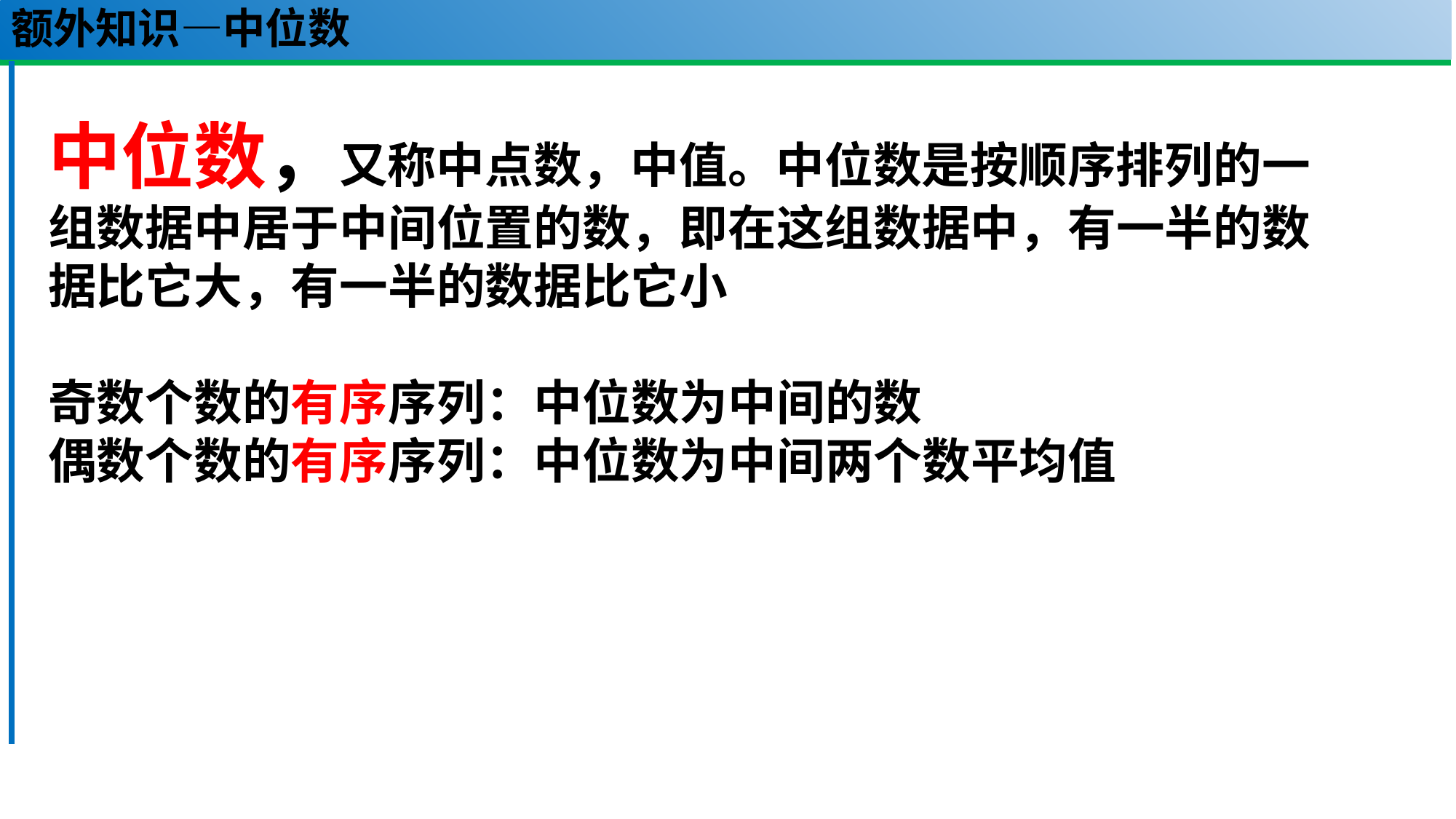

# 额外知识—中位数
中位数，又称中点数，中值。中位数是按顺序排列的一组数据中居于中间位置的数，即在这组数据中，有一半的数据比它大，有一半的数据比它小

奇数个数的有序序列：中位数为中间的数
偶数个数的有序序列：中位数为中间两个数平均值